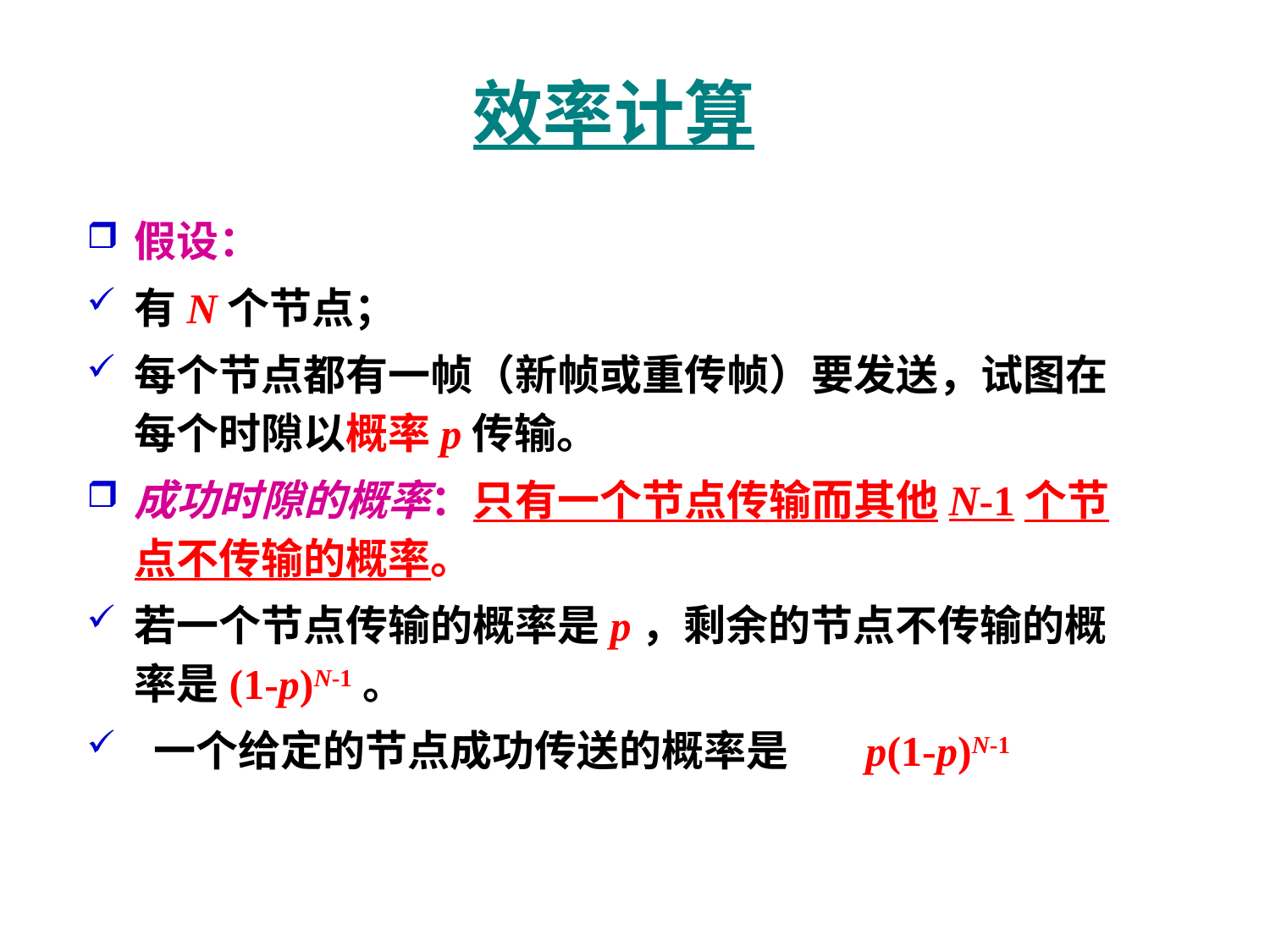

# 效率计算
假设：
有N个节点；
每个节点都有一帧（新帧或重传帧）要发送，试图在每个时隙以概率p传输。
成功时隙的概率：只有一个节点传输而其他N-1个节点不传输的概率。
若一个节点传输的概率是p，剩余的节点不传输的概率是(1-p)N-1。
 一个给定的节点成功传送的概率是       p(1-p)N-1
57